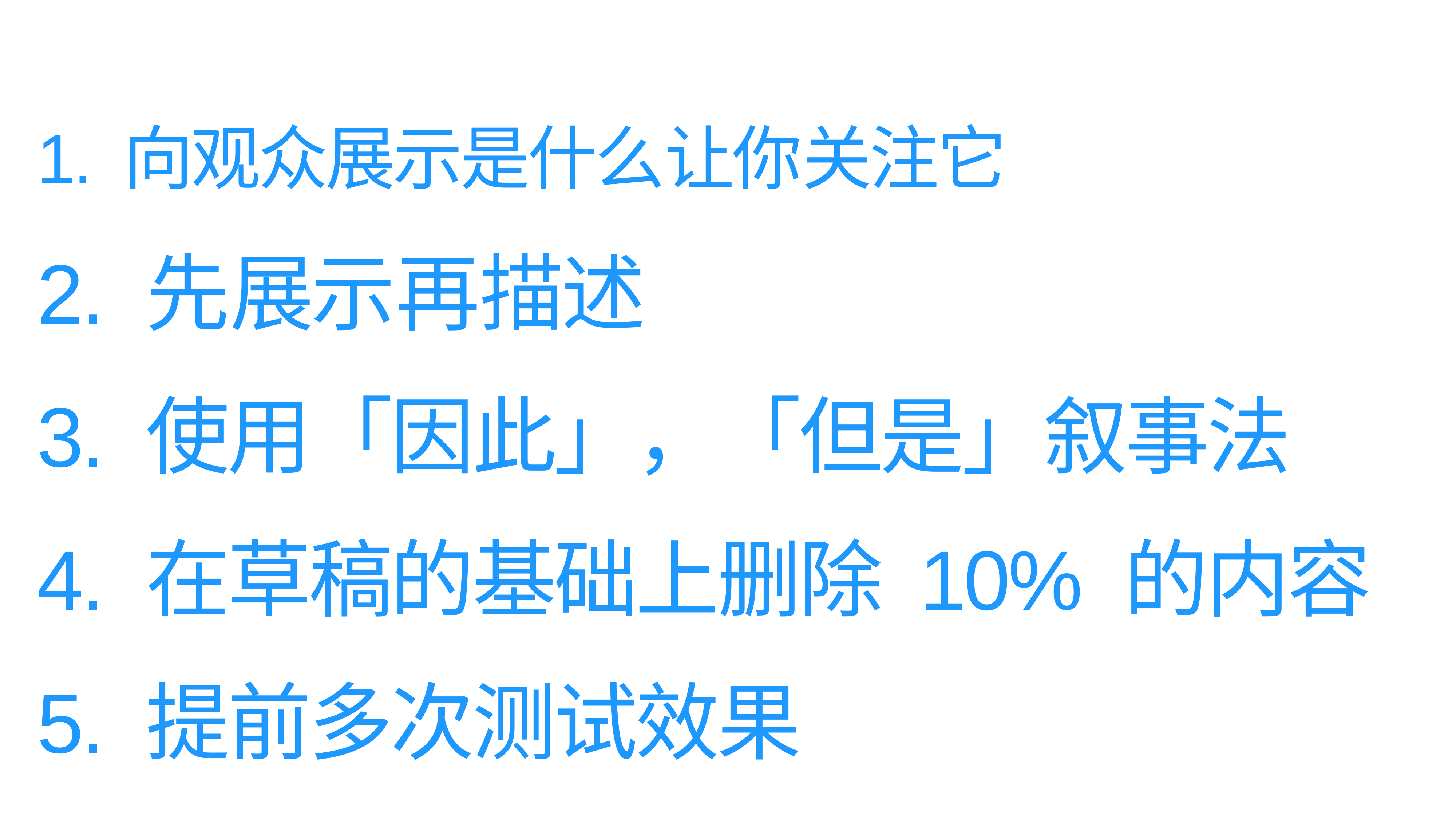

1. 向观众展示是什么让你关注它
2. 先展示再描述
# 3. 使用「因此」，「但是」叙事法
4. 在草稿的基础上删除 10% 的内容
5. 提前多次测试效果